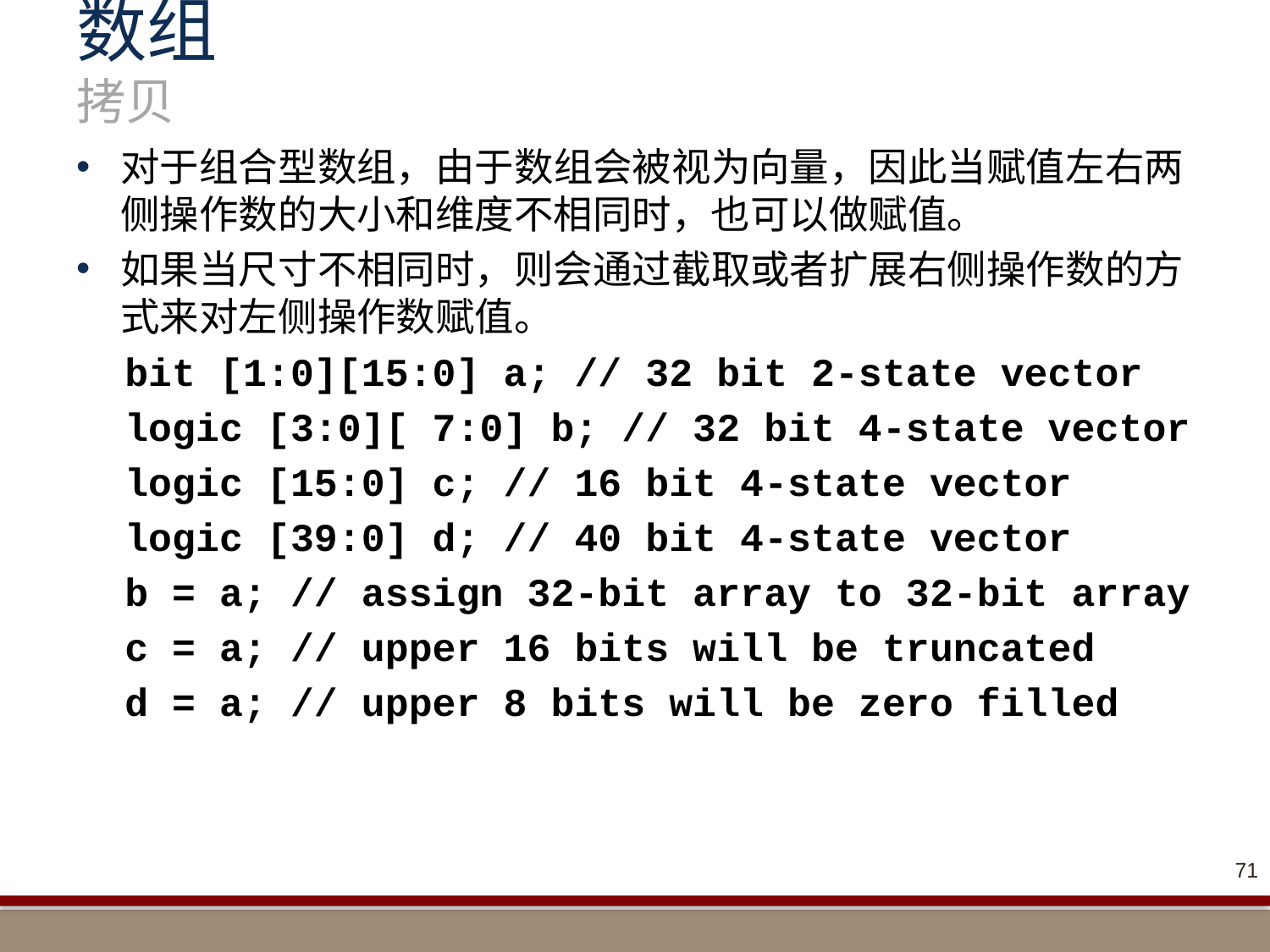

# 数组 拷贝
对于组合型数组，由于数组会被视为向量，因此当赋值左右两侧操作数的大小和维度不相同时，也可以做赋值。
如果当尺寸不相同时，则会通过截取或者扩展右侧操作数的方式来对左侧操作数赋值。
bit [1:0][15:0] a; // 32 bit 2-state vector
logic [3:0][ 7:0] b; // 32 bit 4-state vector
logic [15:0] c; // 16 bit 4-state vector
logic [39:0] d; // 40 bit 4-state vector
b = a; // assign 32-bit array to 32-bit array
c = a; // upper 16 bits will be truncated
d = a; // upper 8 bits will be zero filled
71